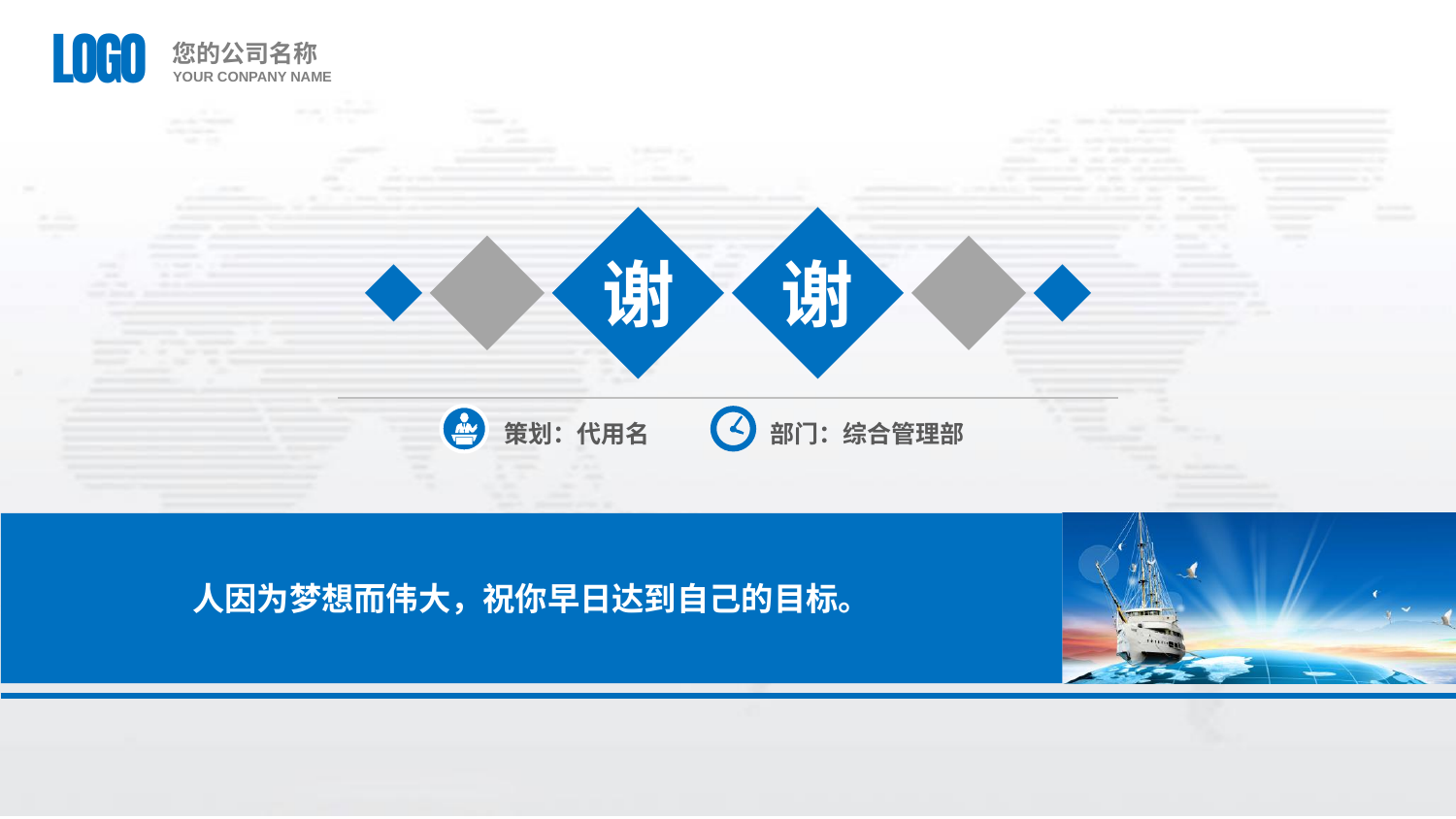

LOGO
您的公司名称
YOUR CONPANY NAME
谢
谢

策划：代用名
部门：综合管理部

人因为梦想而伟大，祝你早日达到自己的目标。